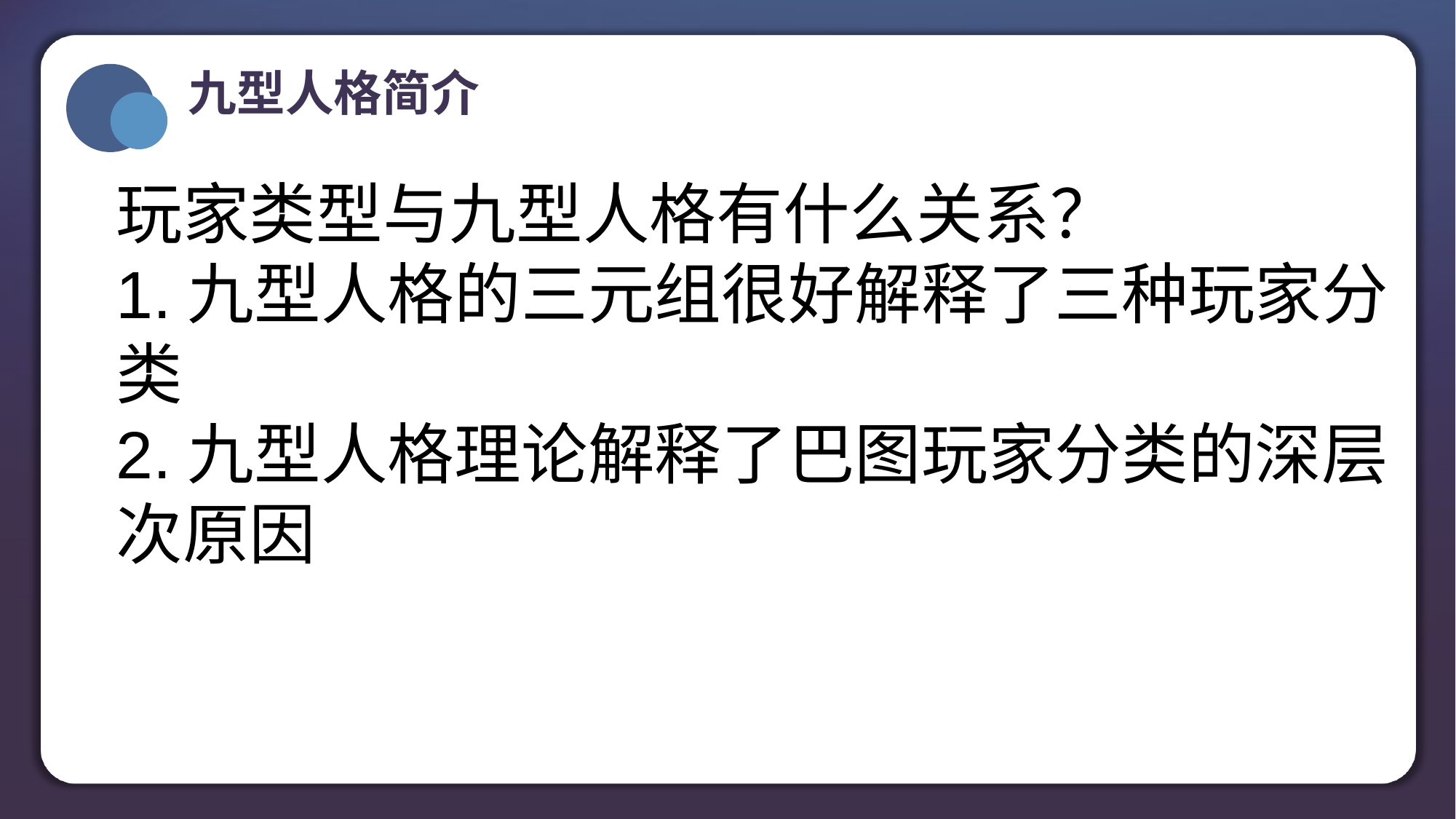

九型人格简介

玩家类型与九型人格有什么关系？
1.九型人格的三元组很好解释了三种玩家分类
2.九型人格理论解释了巴图玩家分类的深层次原因